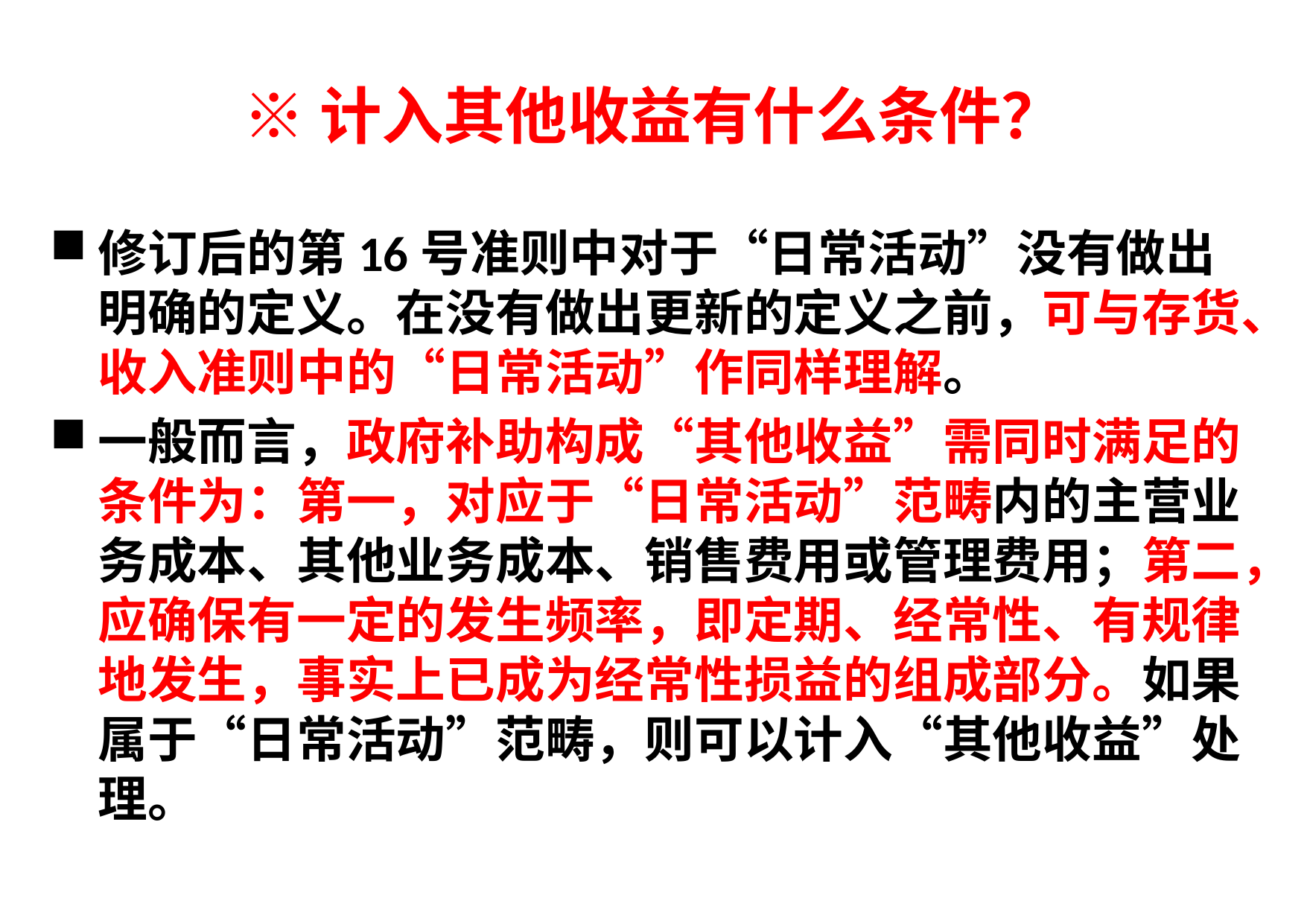

# ※计入其他收益有什么条件？
修订后的第16号准则中对于“日常活动”没有做出明确的定义。在没有做出更新的定义之前，可与存货、收入准则中的“日常活动”作同样理解。
一般而言，政府补助构成“其他收益”需同时满足的条件为：第一，对应于“日常活动”范畴内的主营业务成本、其他业务成本、销售费用或管理费用；第二，应确保有一定的发生频率，即定期、经常性、有规律地发生，事实上已成为经常性损益的组成部分。如果属于“日常活动”范畴，则可以计入“其他收益”处理。

48